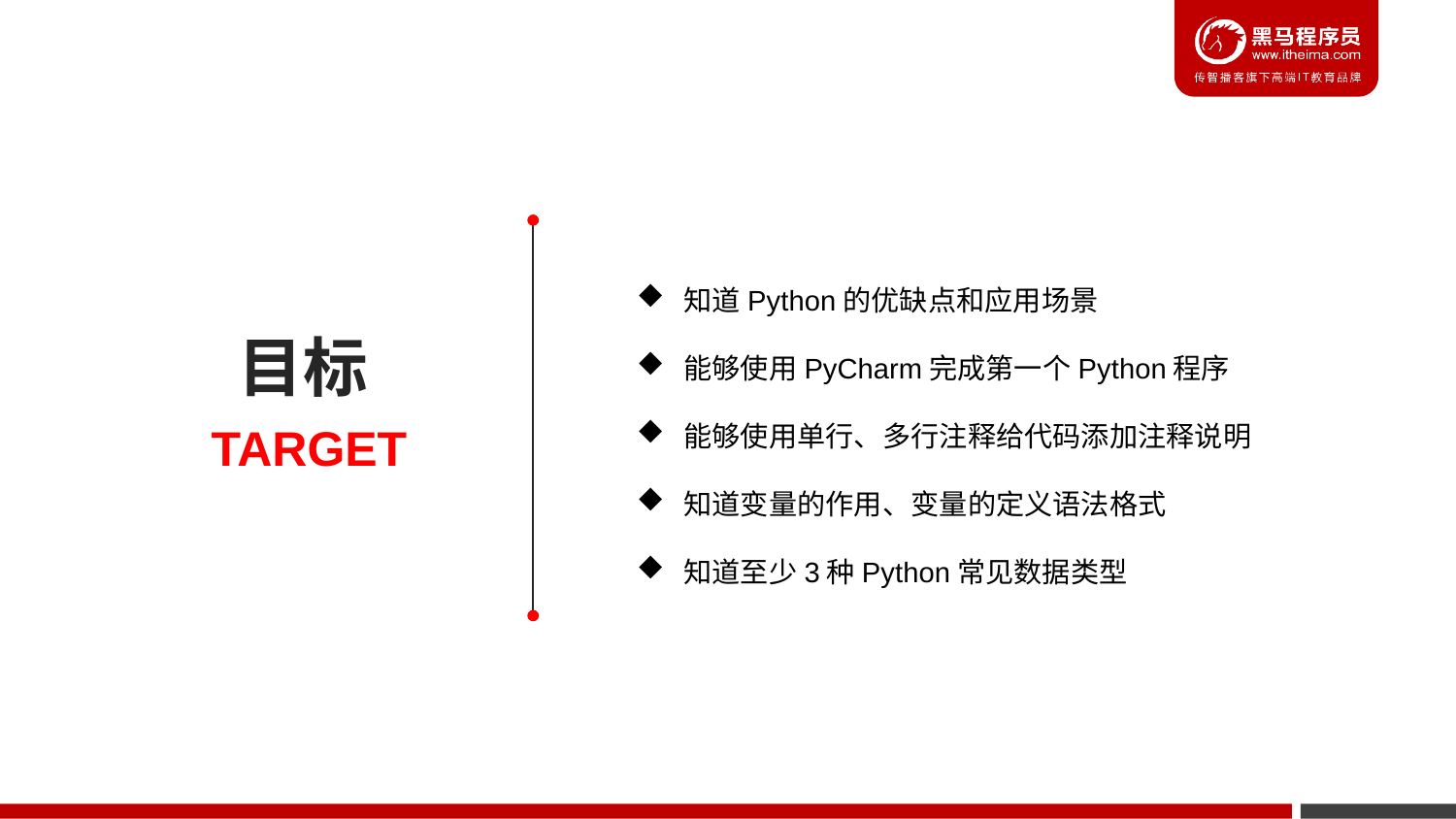

知道Python的优缺点和应用场景
 能够使用PyCharm完成第一个Python程序
 能够使用单行、多行注释给代码添加注释说明
 知道变量的作用、变量的定义语法格式
 知道至少3种Python常见数据类型
目标
TARGET